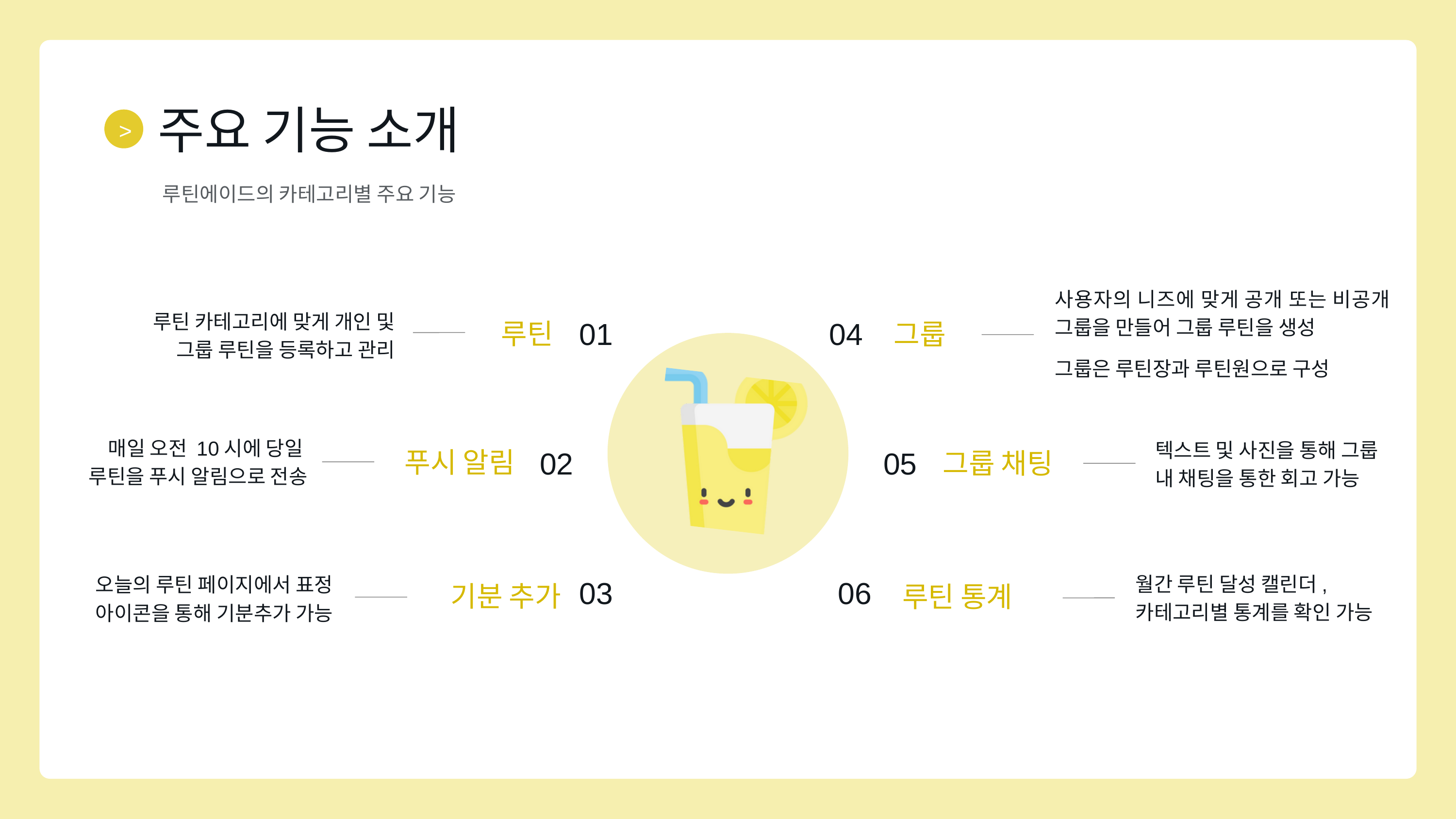

주요 기능 소개

>
루틴에이드의 카테고리별 주요 기능
사용자의 니즈에 맞게 공개 또는 비공개 그룹을 만들어 그룹 루틴을 생성

그룹은 루틴장과 루틴원으로 구성
루틴 카테고리에 맞게 개인 및 그룹 루틴을 등록하고 관리
01
04
루틴
그룹

매일 오전 10시에 당일
루틴을 푸시 알림으로 전송

텍스트 및 사진을 통해 그룹
내 채팅을 통한 회고 가능
02
05
푸시 알림
그룹 채팅

월간 루틴 달성 캘린더,
카테고리별 통계를 확인 가능
03
06
오늘의 루틴 페이지에서 표정 아이콘을 통해 기분추가 가능
기분 추가
루틴 통계